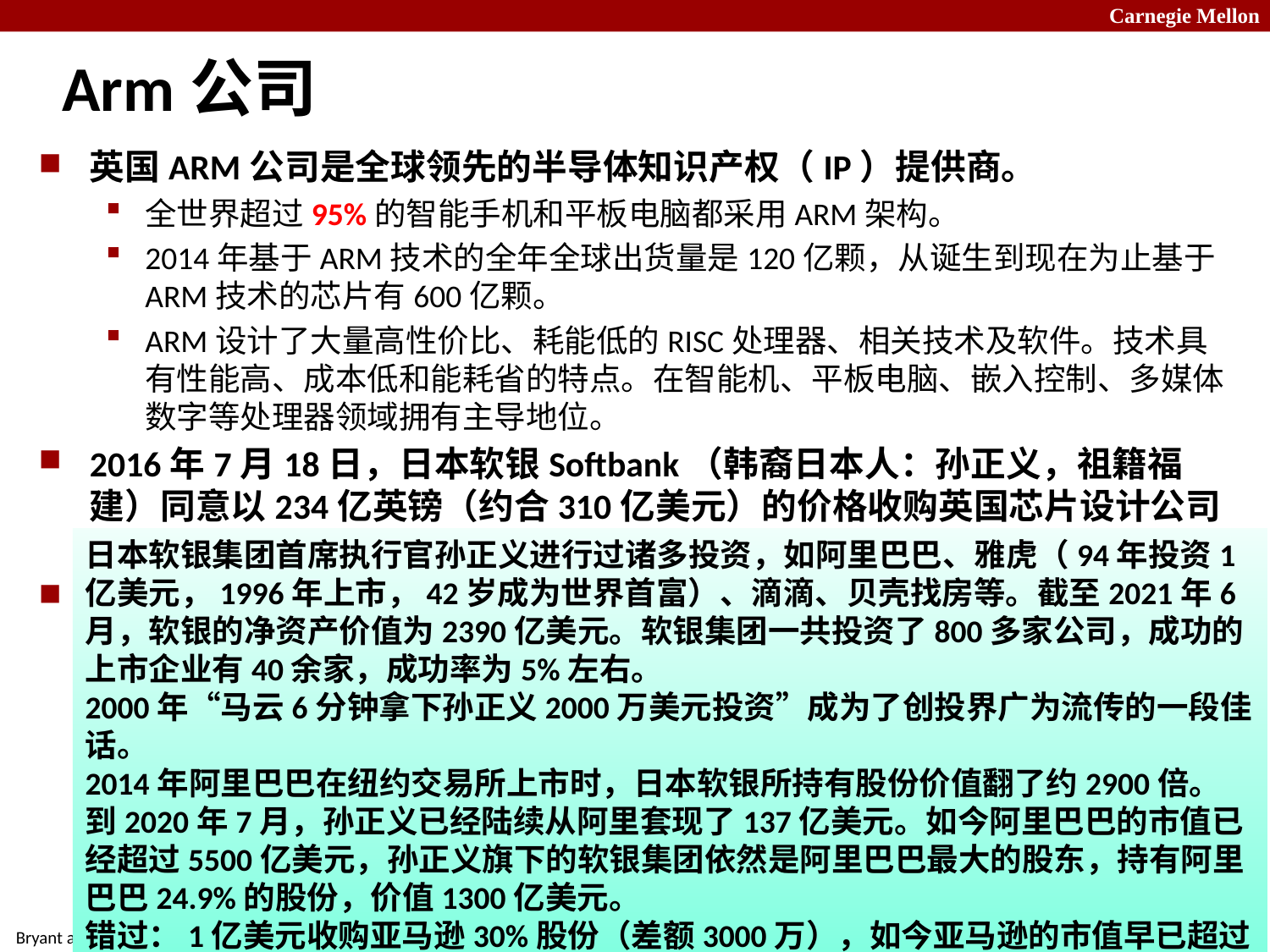

# Arm公司
英国ARM公司是全球领先的半导体知识产权（IP）提供商。
全世界超过95%的智能手机和平板电脑都采用ARM架构。
2014年基于ARM技术的全年全球出货量是120亿颗，从诞生到现在为止基于ARM技术的芯片有600亿颗。
ARM设计了大量高性价比、耗能低的RISC处理器、相关技术及软件。技术具有性能高、成本低和能耗省的特点。在智能机、平板电脑、嵌入控制、多媒体数字等处理器领域拥有主导地位。
2016年7月18日，日本软银Softbank（韩裔日本人：孙正义，祖籍福建）同意以234亿英镑（约合310亿美元）的价格收购英国芯片设计公司ARM
英伟达于2020年9月宣布斥资400亿美元从日本软银集团手中收购Arm，并预计可能在18个月内完成交易。
英伟达在GPU领域是霸主，产品涉及到计算机图形、数据中心、汽车和人工智能相关的芯片，收购能够补齐在移动芯片领域短板，一旦完成将是脱胎换骨的蜕变。
英伟达还要面临来自英国、欧盟、美国和中国的监管机构审核。截至目前，上述监管机构尚未有宣布已经同意这笔交易的。
双方的预期最后收购期限在2022年3月，最多延长至2022年9月。收购没有完成，任何一方都可以选择退出，且英伟达必须向Arm公司支付12.5亿美元赔偿金
日本软银集团首席执行官孙正义进行过诸多投资，如阿里巴巴、雅虎（94年投资1亿美元，1996年上市，42岁成为世界首富）、滴滴、贝壳找房等。截至2021年6月，软银的净资产价值为2390亿美元。软银集团一共投资了800多家公司，成功的上市企业有40余家，成功率为5%左右。
2000年“马云6分钟拿下孙正义2000万美元投资”成为了创投界广为流传的一段佳话。
2014年阿里巴巴在纽约交易所上市时，日本软银所持有股份价值翻了约2900倍。
到2020年7月，孙正义已经陆续从阿里套现了137亿美元。如今阿里巴巴的市值已经超过5500亿美元，孙正义旗下的软银集团依然是阿里巴巴最大的股东，持有阿里巴巴24.9%的股份，价值1300亿美元。
错过：1亿美元收购亚马逊30%股份（差额3000万），如今亚马逊的市值早已超过了1.8万亿美元，如果成功，升值4000倍，仍然是首富